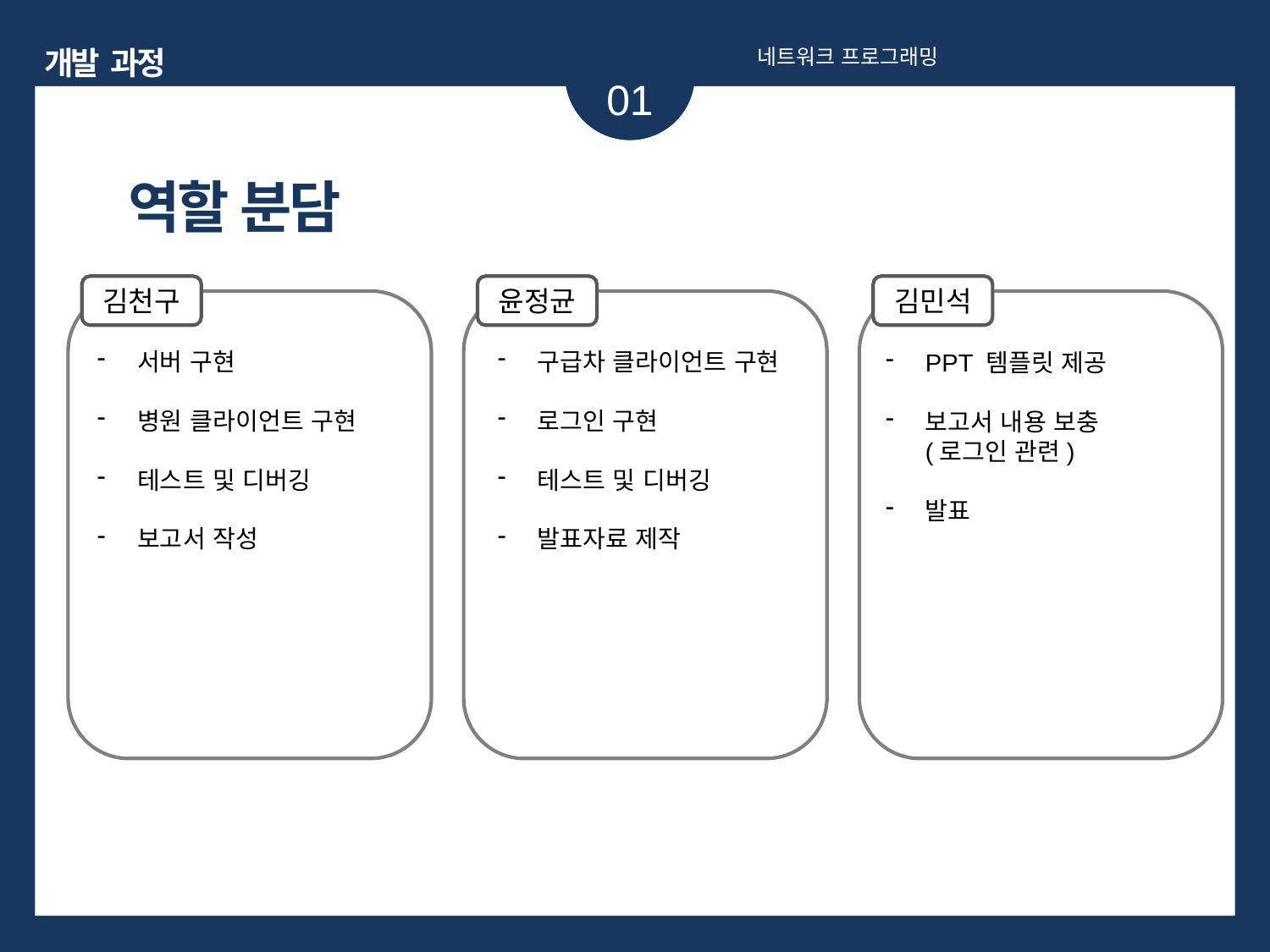

개발  과정
네트워크 프로그래밍
01
₩
역할 분담
김천구

윤정균

김민석

서버 구현
병원 클라이언트 구현

테스트 및 디버깅
보고서 작성

구급차 클라이언트 구현
로그인 구현
테스트 및 디버깅

발표자료 제작

PPT 템플릿 제공
보고서 내용 보충
(로그인 관련)

발표